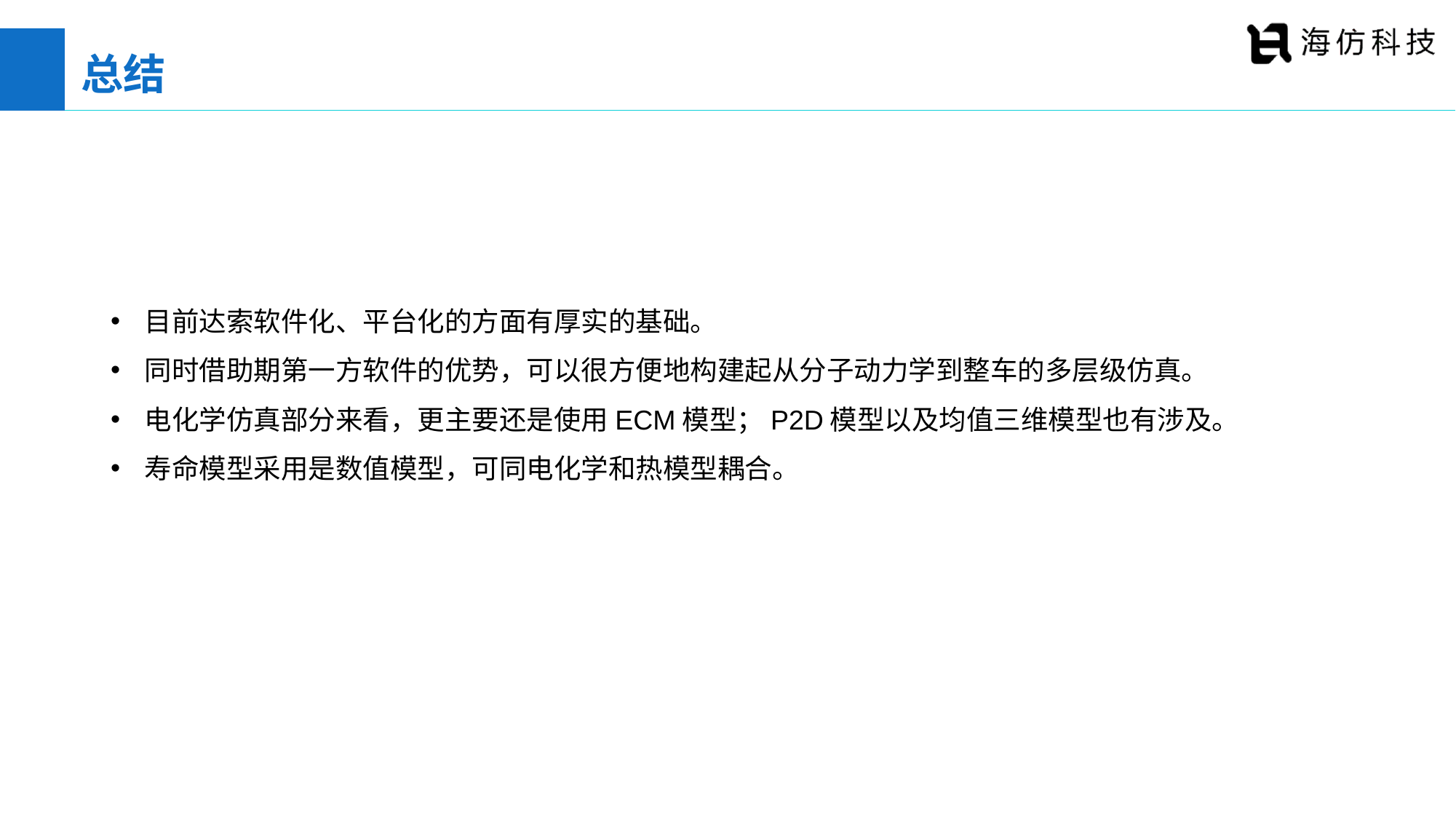

总结
目前达索软件化、平台化的方面有厚实的基础。
同时借助期第一方软件的优势，可以很方便地构建起从分子动力学到整车的多层级仿真。
电化学仿真部分来看，更主要还是使用ECM模型；P2D模型以及均值三维模型也有涉及。
寿命模型采用是数值模型，可同电化学和热模型耦合。